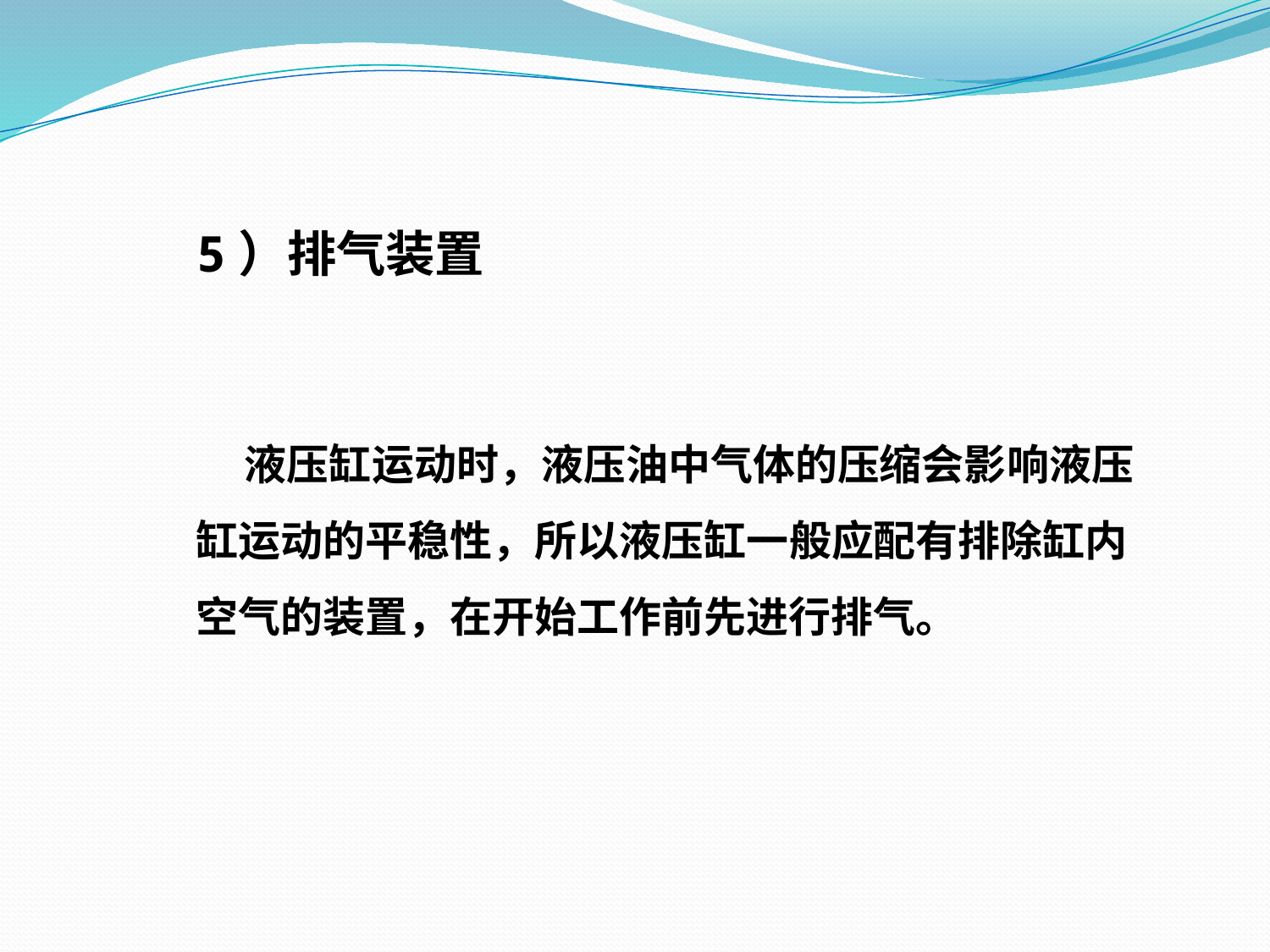

5）排气装置
    液压缸运动时，液压油中气体的压缩会影响液压缸运动的平稳性，所以液压缸一般应配有排除缸内空气的装置，在开始工作前先进行排气。